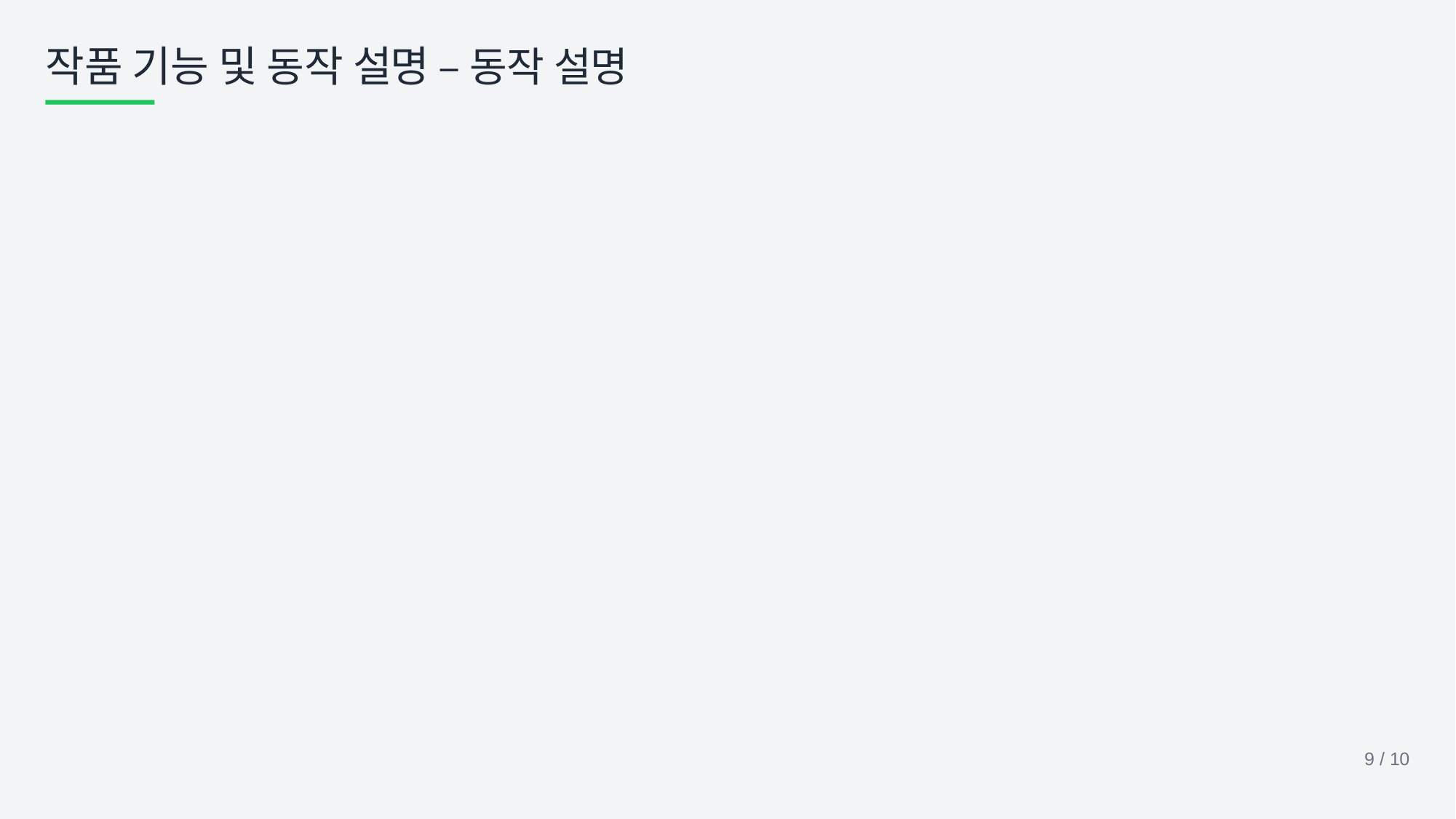

# 작품 기능 및 동작 설명 – 동작 설명

9 / 10